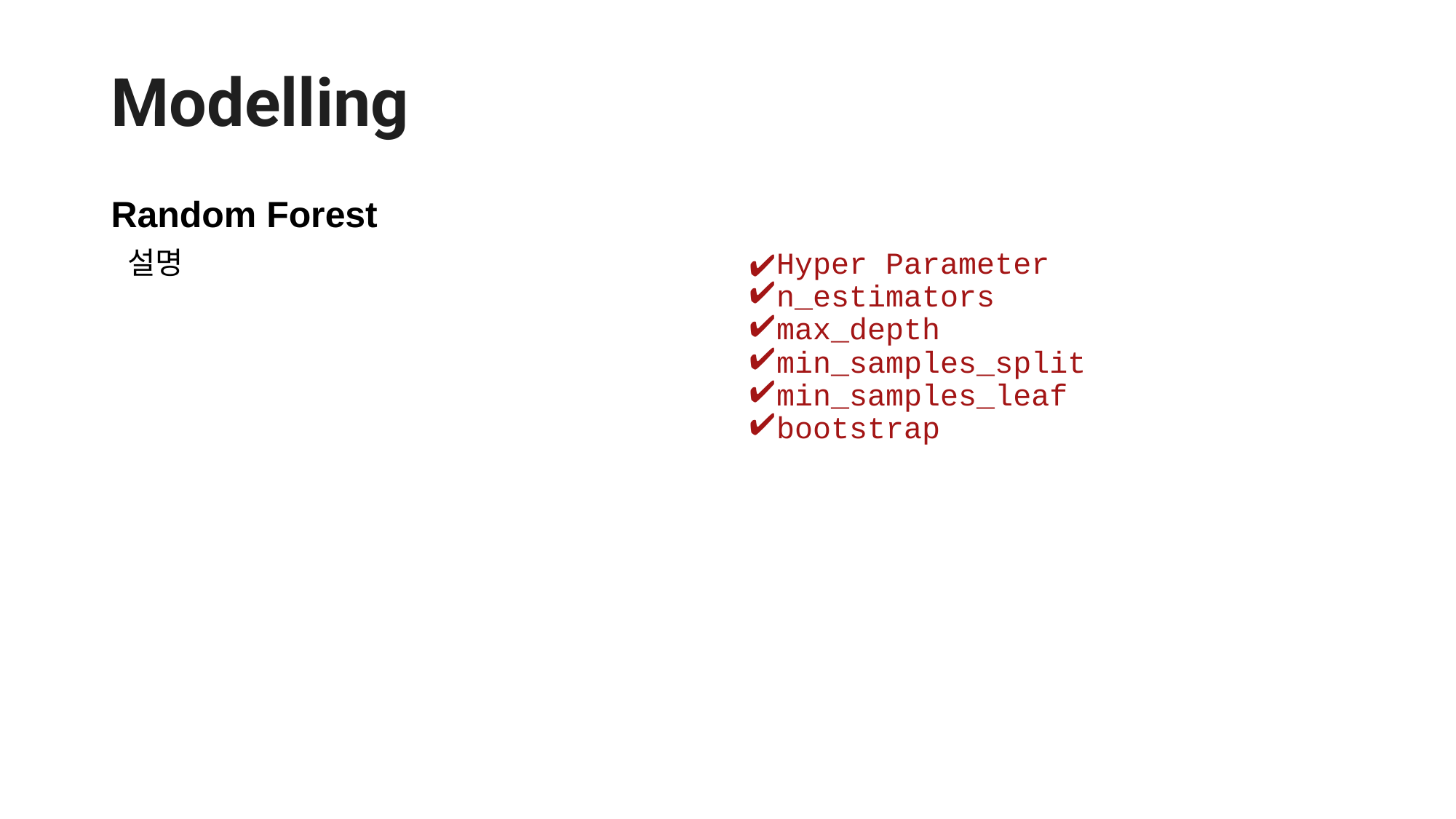

# Modelling
Random Forest
설명
Hyper Parameter
n_estimators
max_depth
min_samples_split
min_samples_leaf
bootstrap